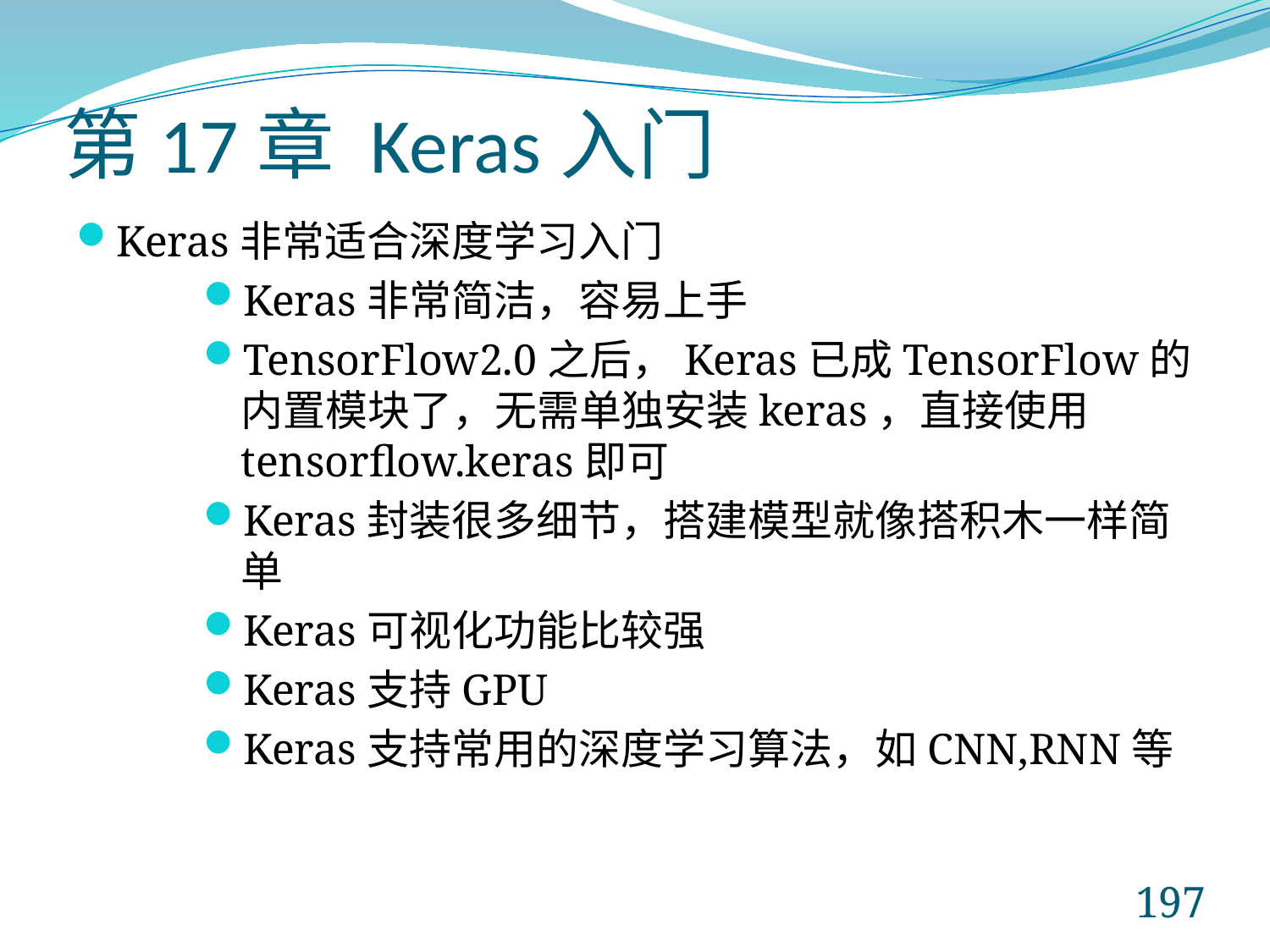

# 第17章 Keras入门
Keras非常适合深度学习入门
Keras非常简洁，容易上手
TensorFlow2.0之后，Keras已成TensorFlow的内置模块了，无需单独安装keras，直接使用tensorflow.keras即可
Keras封装很多细节，搭建模型就像搭积木一样简单
Keras可视化功能比较强
Keras支持GPU
Keras支持常用的深度学习算法，如CNN,RNN等

197